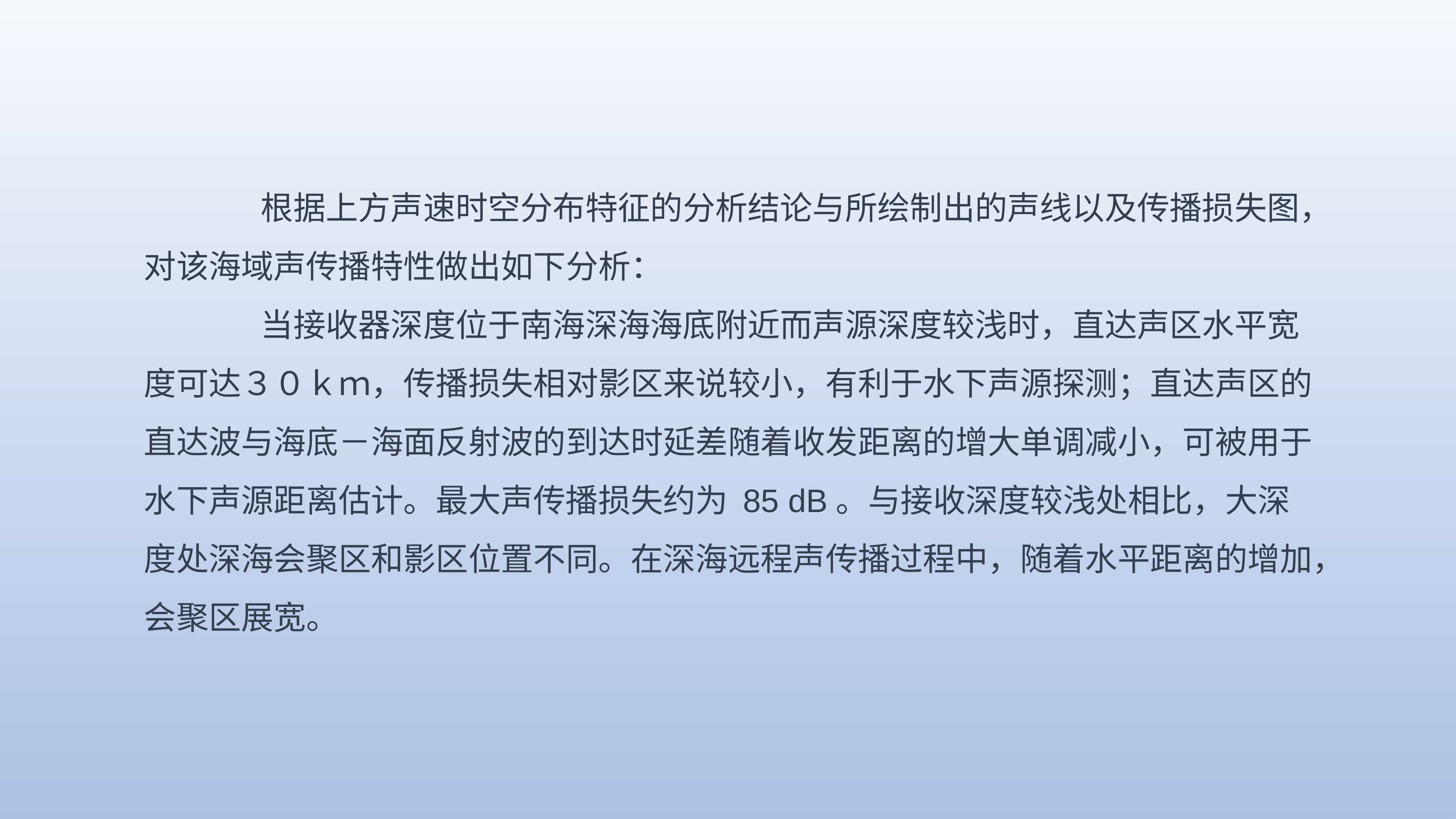

根据上方声速时空分布特征的分析结论与所绘制出的声线以及传播损失图，对该海域声传播特性做出如下分析：
		当接收器深度位于南海深海海底附近而声源深度较浅时，直达声区水平宽度可达３０ｋｍ，传播损失相对影区来说较小，有利于水下声源探测；直达声区的直达波与海底－海面反射波的到达时延差随着收发距离的增大单调减小，可被用于水下声源距离估计。最大声传播损失约为 85 dB。与接收深度较浅处相比，大深度处深海会聚区和影区位置不同。在深海远程声传播过程中，随着水平距离的增加，会聚区展宽。